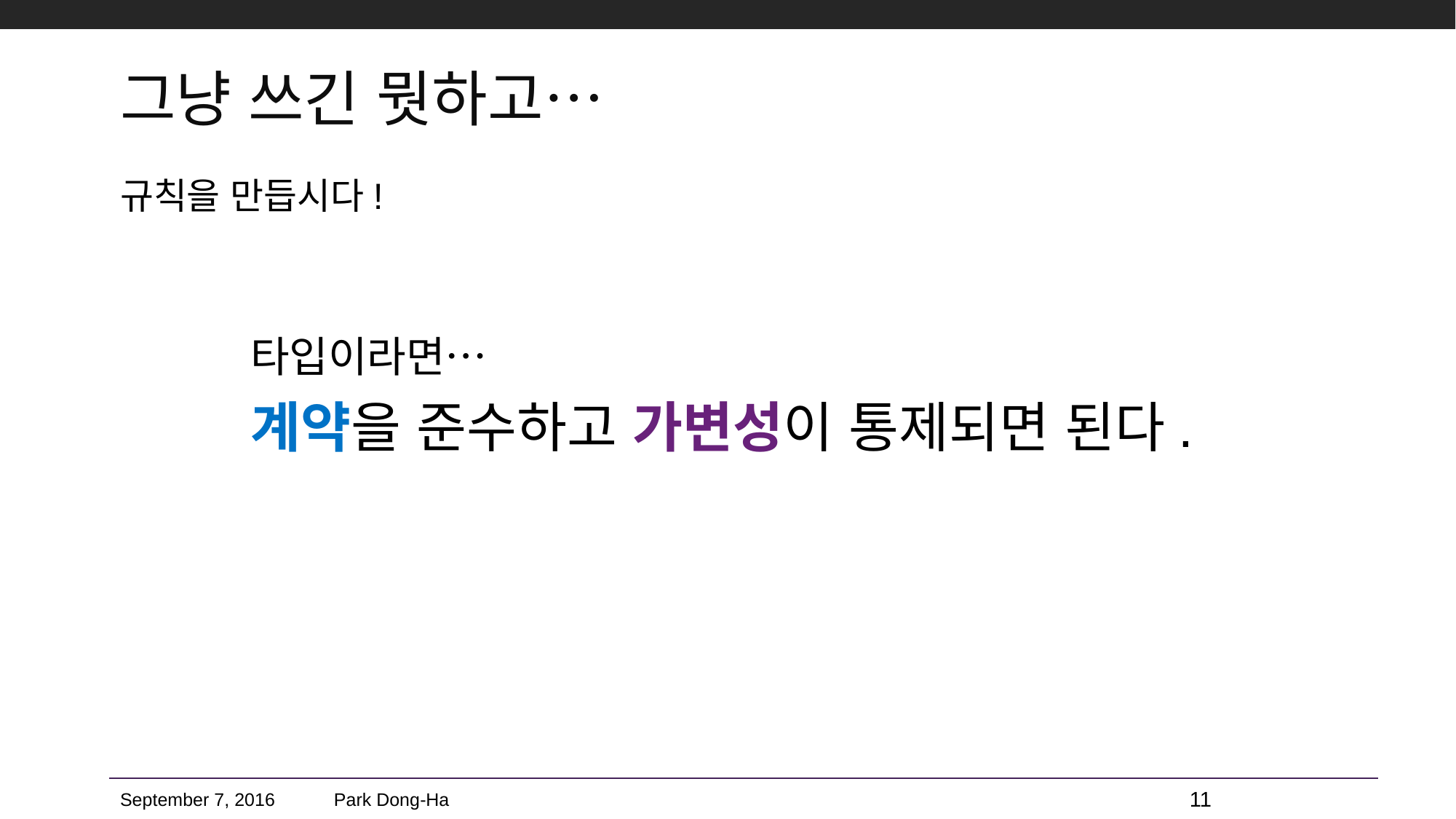

# 그냥 쓰긴 뭣하고…
규칙을 만듭시다!
타입이라면…
계약을 준수하고 가변성이 통제되면 된다.
Park Dong-Ha
11